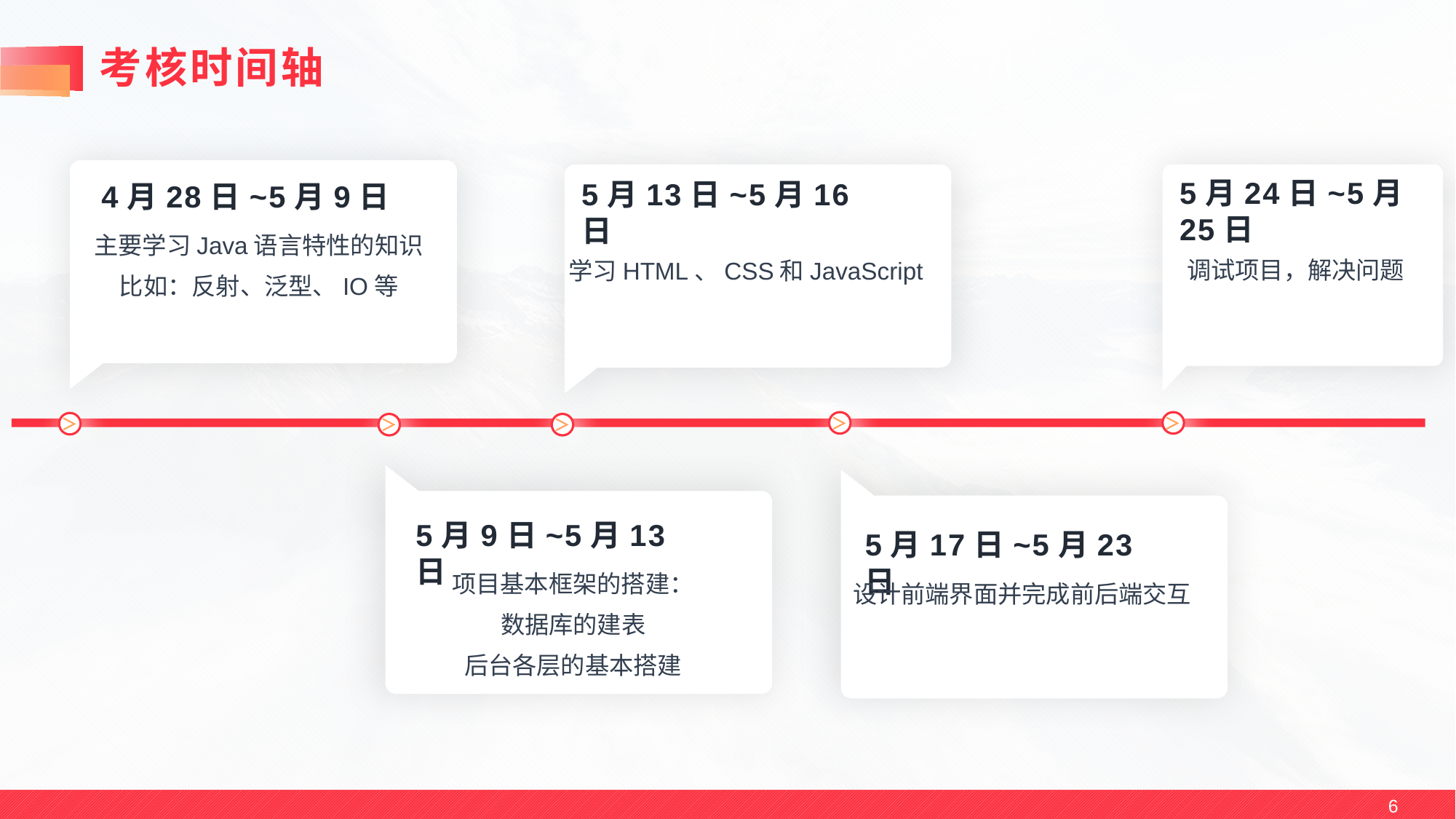

# 考核时间轴

5月24日~5月25日
5月13日~5月16日
4月28日~5月9日
主要学习Java语言特性的知识
比如：反射、泛型、IO等
调试项目，解决问题
学习HTML、CSS和JavaScript
＞
＞
＞
＞
＞

5月9日~5月13日
5月17日~5月23日
项目基本框架的搭建：
数据库的建表
后台各层的基本搭建
设计前端界面并完成前后端交互
6